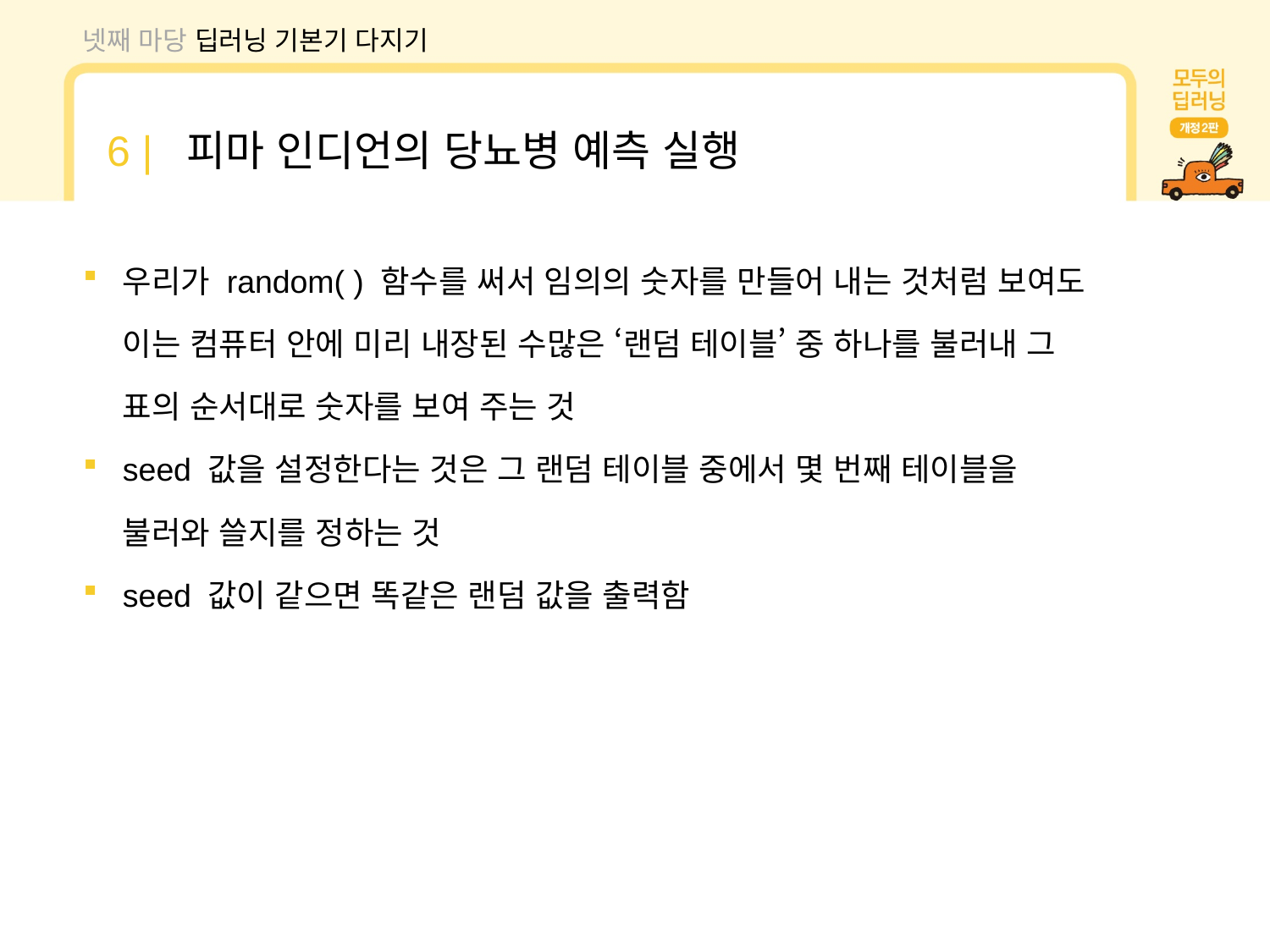

넷째 마당 딥러닝 기본기 다지기
6 |  피마 인디언의 당뇨병 예측 실행
우리가 random( ) 함수를 써서 임의의 숫자를 만들어 내는 것처럼 보여도 이는 컴퓨터 안에 미리 내장된 수많은 ‘랜덤 테이블’ 중 하나를 불러내 그 표의 순서대로 숫자를 보여 주는 것
seed 값을 설정한다는 것은 그 랜덤 테이블 중에서 몇 번째 테이블을 불러와 쓸지를 정하는 것
seed 값이 같으면 똑같은 랜덤 값을 출력함